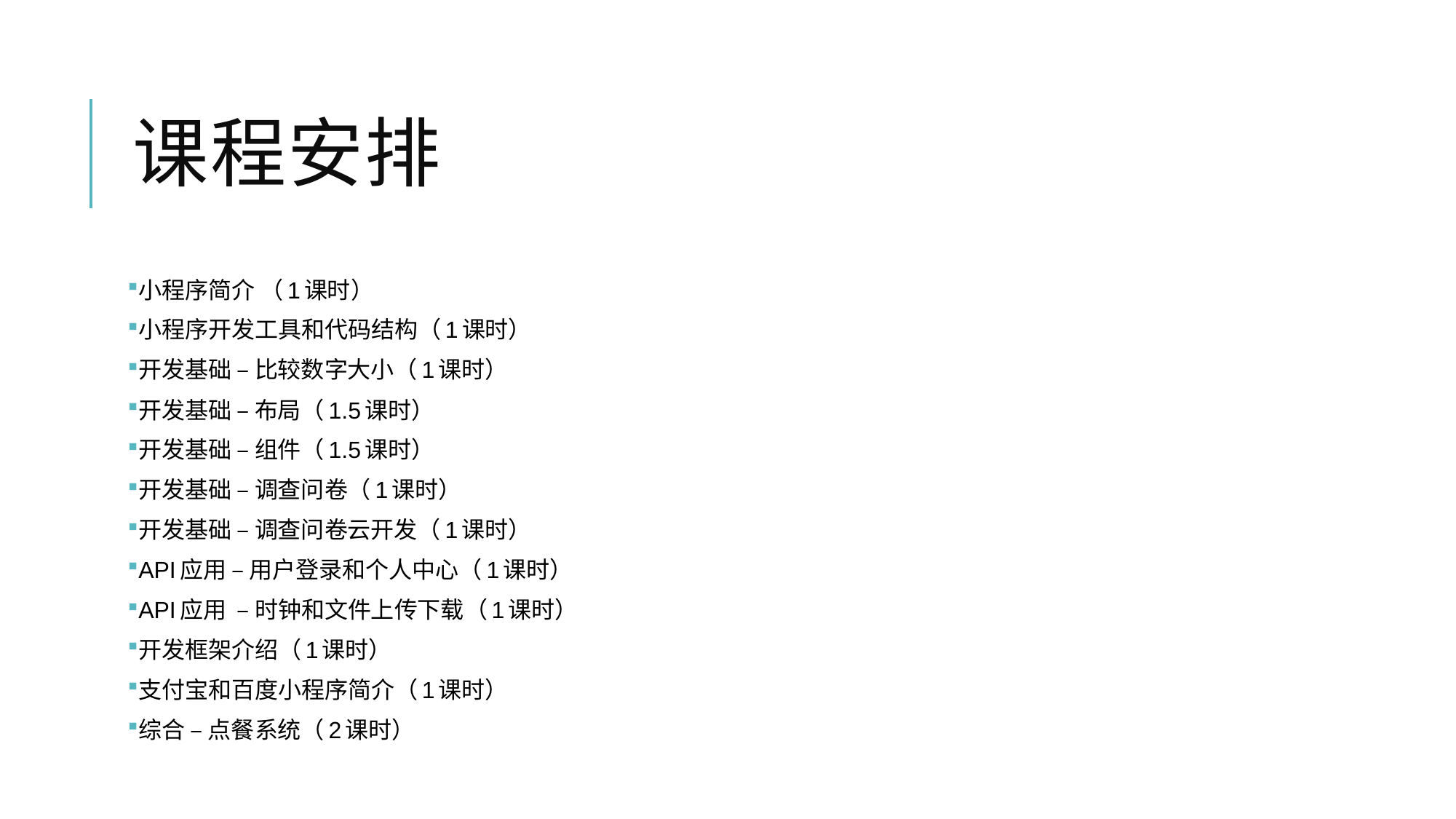

# 课程安排
小程序简介 （1课时）
小程序开发工具和代码结构（1课时）
开发基础 – 比较数字大小（1课时）
开发基础 – 布局（1.5课时）
开发基础 – 组件（1.5课时）
开发基础 – 调查问卷（1课时）
开发基础 – 调查问卷云开发（1课时）
API应用 – 用户登录和个人中心（1课时）
API应用  – 时钟和文件上传下载（1课时）
开发框架介绍（1课时）
支付宝和百度小程序简介（1课时）
综合 – 点餐系统（2课时）